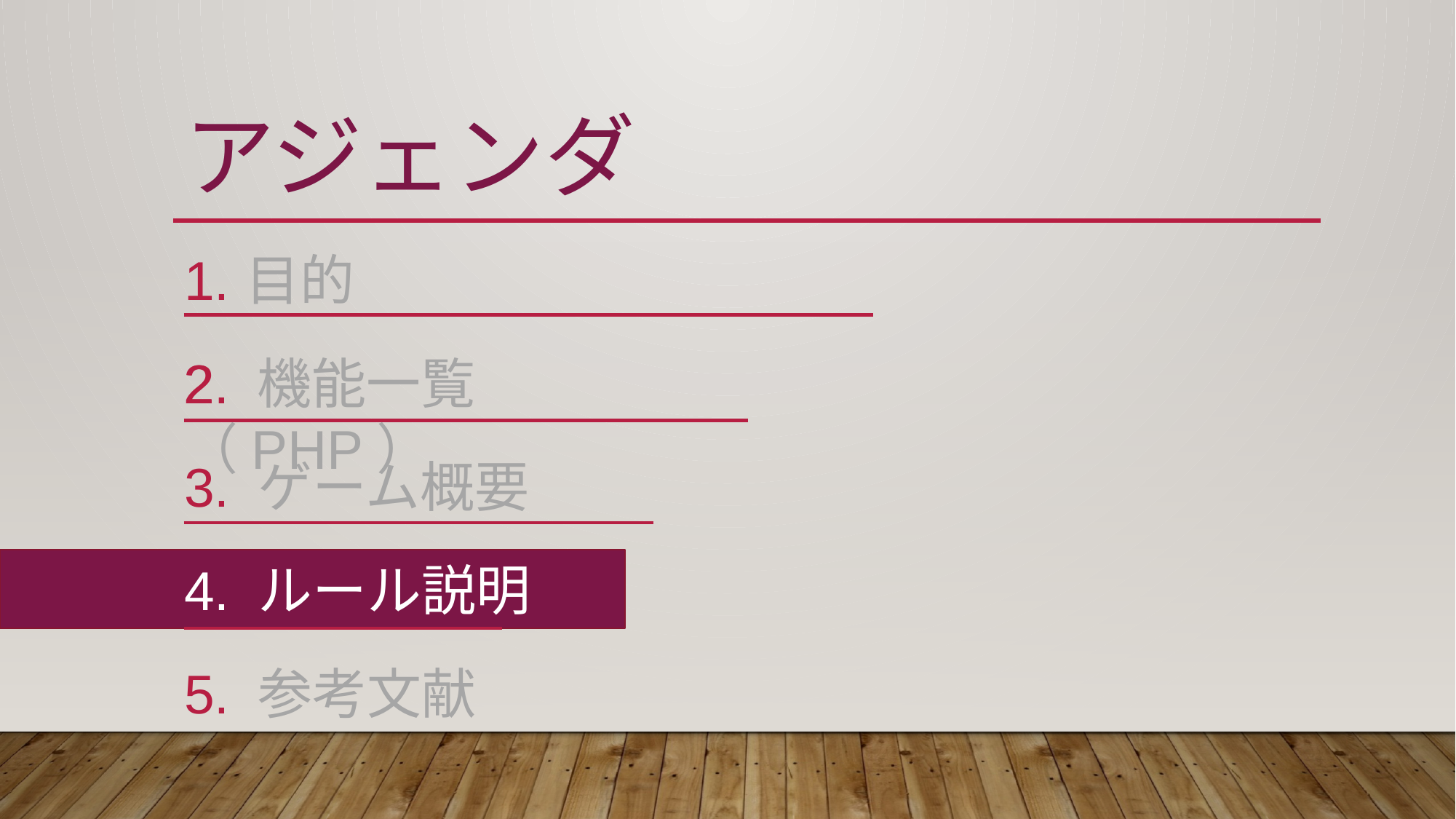

# アジェンダ

2. 機能一覧（PHP）
目的

3. ゲーム概要
4. ルール説明
5. 参考文献